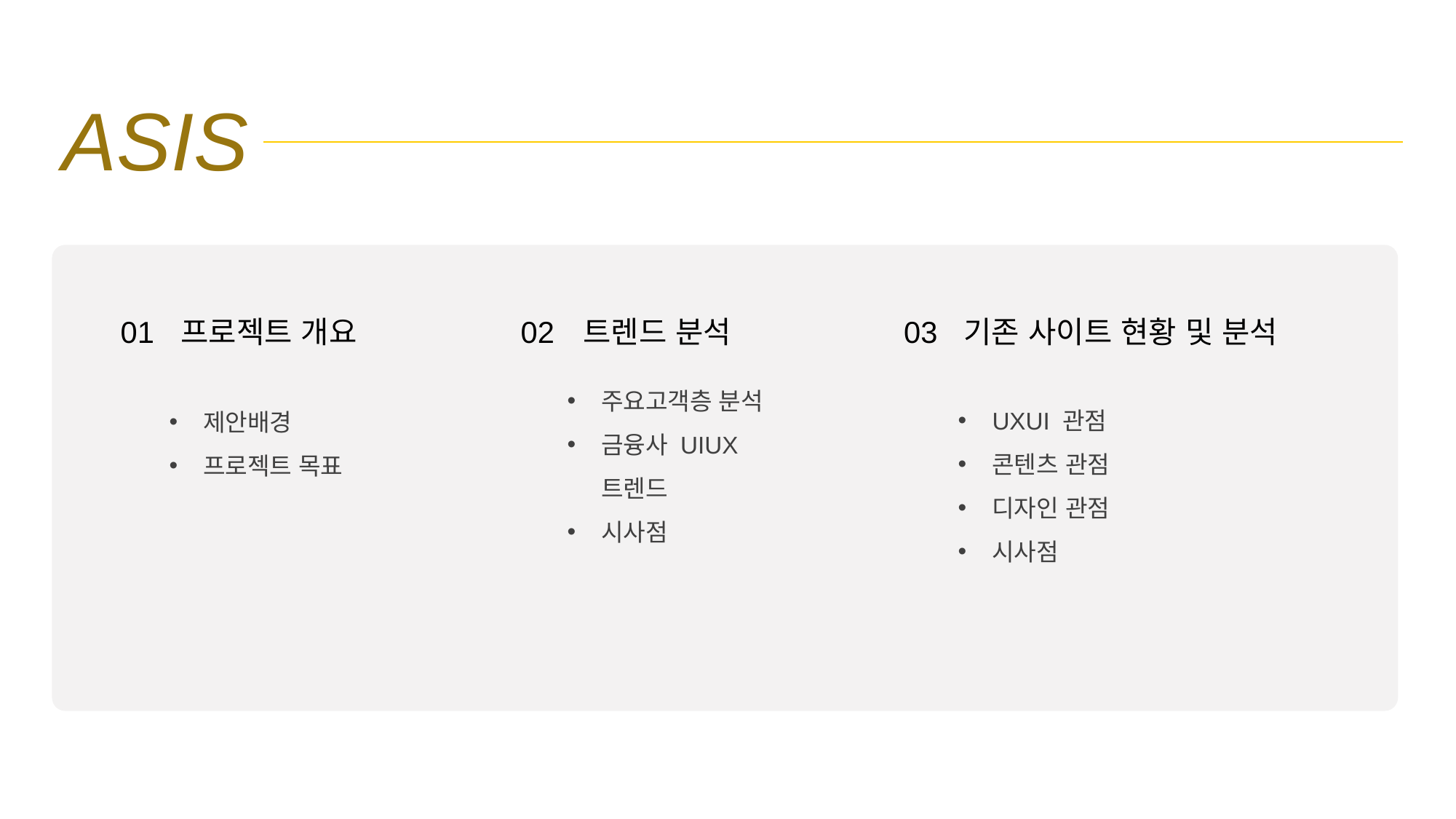

ASIS

01
 프로젝트 개요
03
 기존 사이트 현황 및 분석
02
 트렌드 분석
제안배경
프로젝트 목표
주요고객층 분석
금융사 UIUX 트렌드
시사점
UXUI 관점
콘텐츠 관점
디자인 관점
시사점